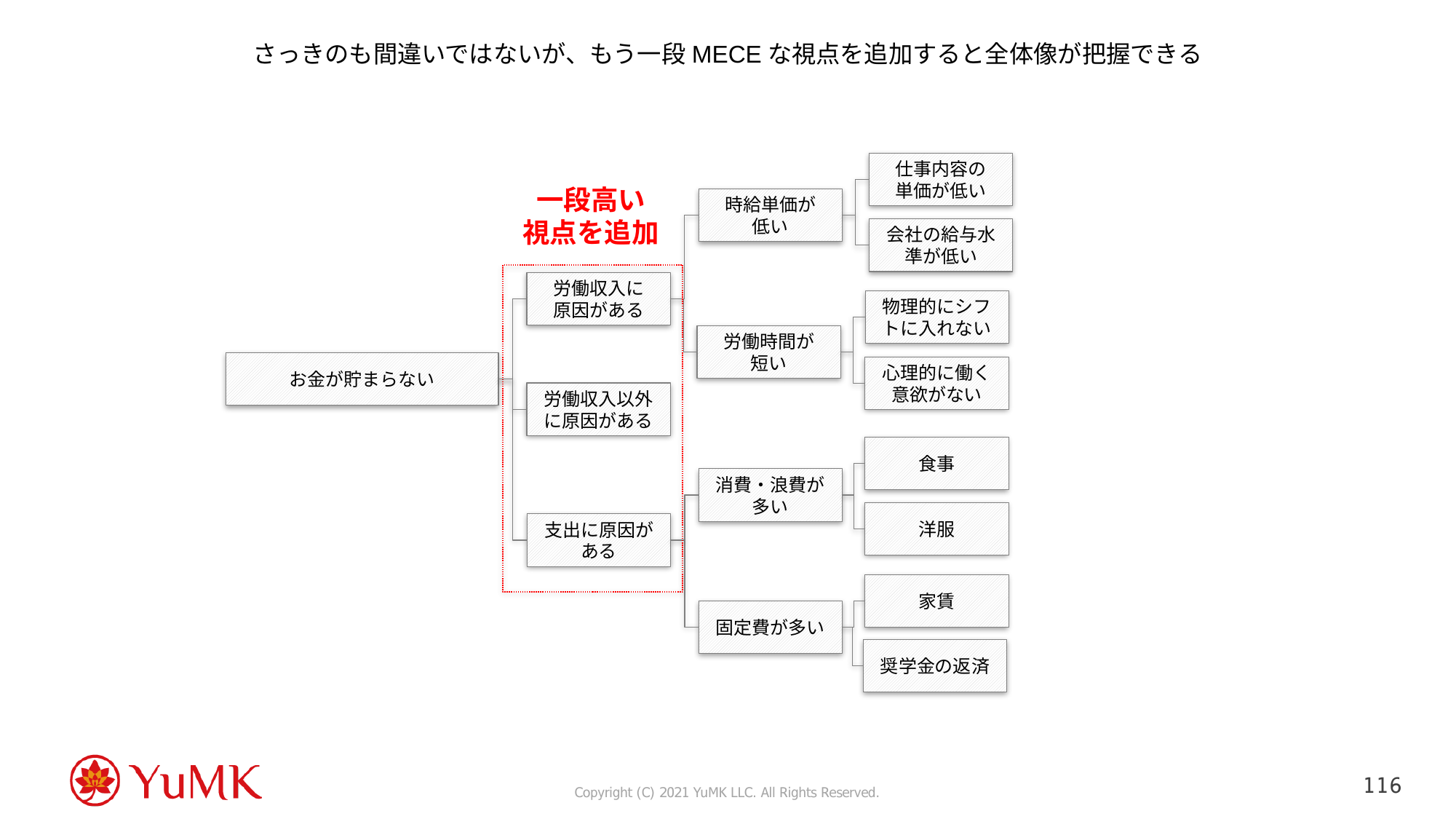

# さっきのも間違いではないが、もう一段MECEな視点を追加すると全体像が把握できる
仕事内容の
単価が低い
一段高い
視点を追加
時給単価が
低い
会社の給与水準が低い

労働収入に
原因がある
物理的にシフトに入れない
労働時間が
短い
お金が貯まらない
心理的に働く意欲がない
労働収入以外に原因がある
食事
消費・浪費が多い
洋服
支出に原因がある
家賃
固定費が多い
奨学金の返済
116